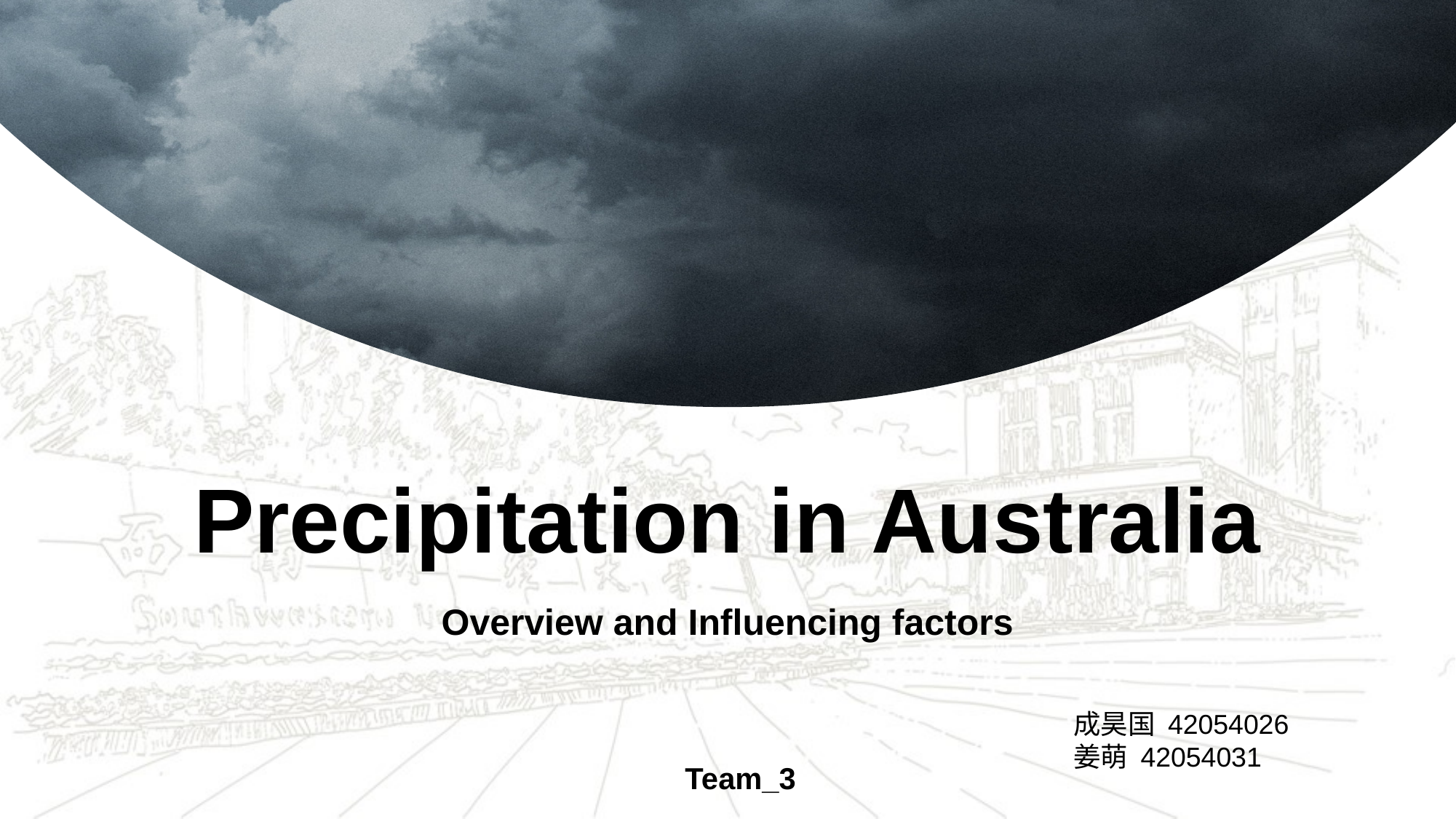

# Precipitation in Australia
Overview and Influencing factors
成昊国 42054026
姜萌 42054031
Team_3